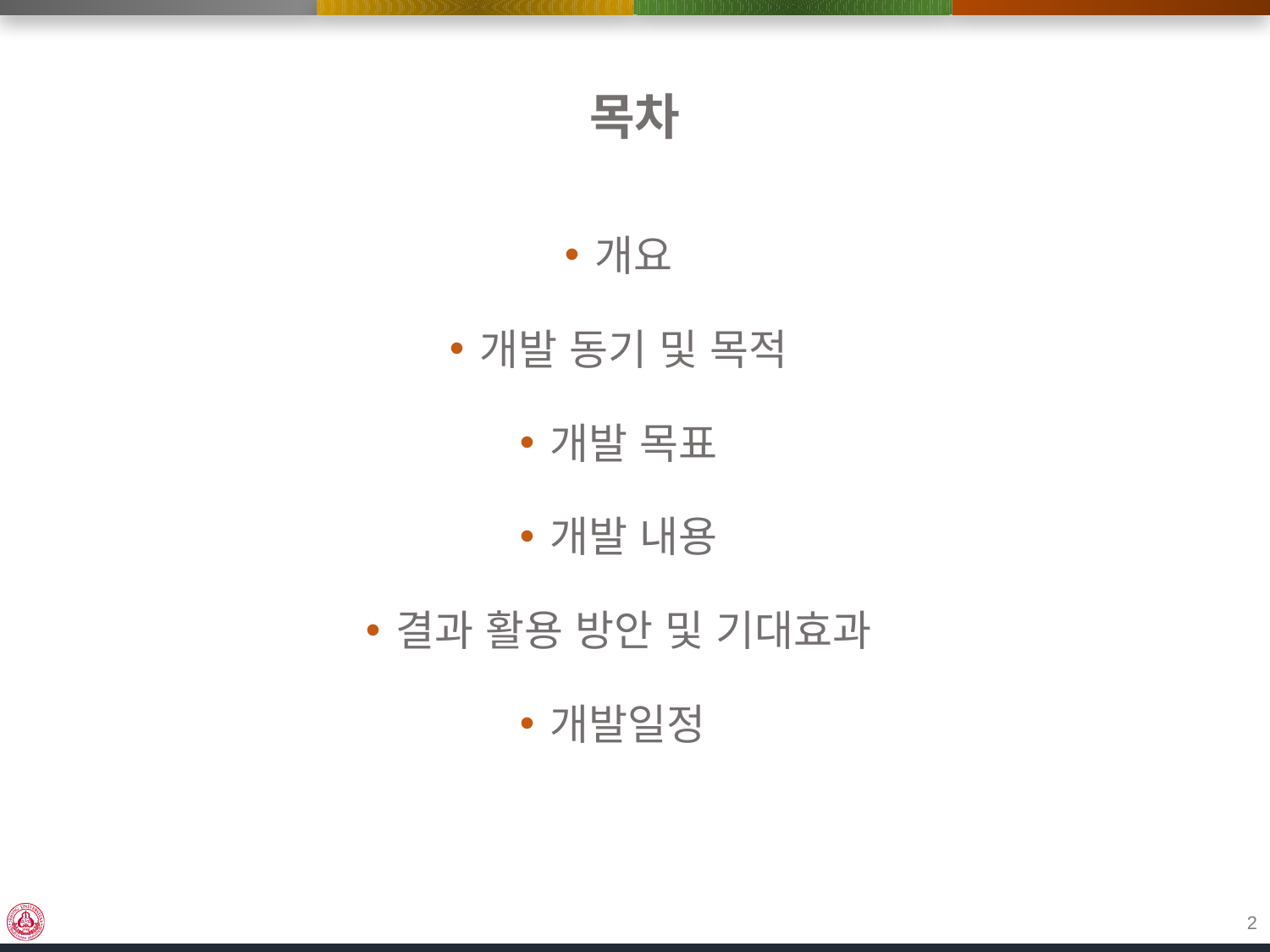

# 목차
개요
개발 동기 및 목적
개발 목표
개발 내용
결과 활용 방안 및 기대효과
개발일정
2